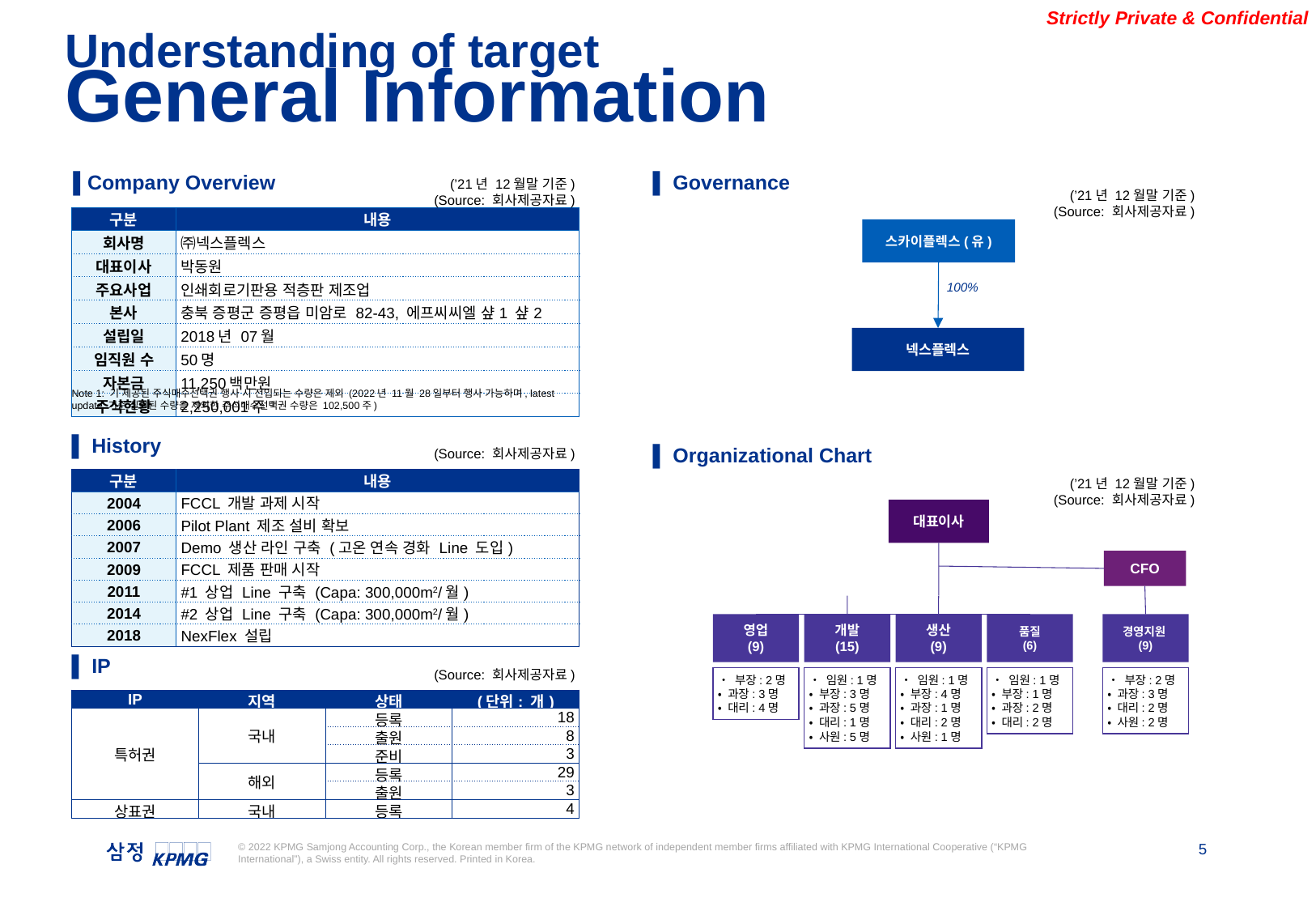

Understanding of target
General Information
▌Company Overview
▌ Governance
(’21년 12월말 기준)
(Source: 회사제공자료)
(’21년 12월말 기준)
(Source: 회사제공자료)
| 구분 | 내용 |
| --- | --- |
| 회사명 | ㈜넥스플렉스 |
| 대표이사 | 박동원 |
| 주요사업 | 인쇄회로기판용 적층판 제조업 |
| 본사 | 충북 증평군 증평읍 미암로 82-43, 에프씨씨엘 샾1 샾2 |
| 설립일 | 2018년 07월 |
| 임직원 수 | 50명 |
| 자본금 | 11,250백만원 |
| 주식현황 | 2,250,001주1 |
스카이플렉스(유)
100%
넥스플렉스
Note 1: 기 제공된 주식매수선택권 행사 시 전입되는 수량은 제외 (2022년 11월 28일부터 행사 가능하며, latest update 기준 실권된 수량을 제외한 주식매수선택권 수량은 102,500주)
▌ History
▌ Organizational Chart
(Source: 회사제공자료)
| 구분 | 내용 |
| --- | --- |
| 2004 | FCCL 개발 과제 시작 |
| 2006 | Pilot Plant 제조 설비 확보 |
| 2007 | Demo 생산 라인 구축 (고온 연속 경화 Line 도입) |
| 2009 | FCCL 제품 판매 시작 |
| 2011 | #1 상업 Line 구축 (Capa: 300,000m2/월) |
| 2014 | #2 상업 Line 구축 (Capa: 300,000m2/월) |
| 2018 | NexFlex 설립 |
(’21년 12월말 기준)
(Source: 회사제공자료)
대표이사
CFO
영업
(9)
개발
(15)
생산
(9)
품질
(6)
경영지원
(9)
▌ IP
(Source: 회사제공자료)
• 부장: 2명
• 과장: 3명
• 대리: 4명
• 임원: 1명
• 부장: 3명
• 과장: 5명
• 대리: 1명
• 사원: 5명
• 임원: 1명
• 부장: 4명
• 과장: 1명
• 대리: 2명
• 사원: 1명
• 임원: 1명
• 부장: 1명
• 과장: 2명
• 대리: 2명
• 부장: 2명
• 과장: 3명
• 대리: 2명
• 사원: 2명
| IP | 지역 | 상태 | (단위: 개) |
| --- | --- | --- | --- |
| 특허권 | 국내 | 등록 | 18 |
|  |  | 출원 | 8 |
|  |  | 준비 | 3 |
|  | 해외 | 등록 | 29 |
|  |  | 출원 | 3 |
| 상표권 | 국내 | 등록 | 4 |